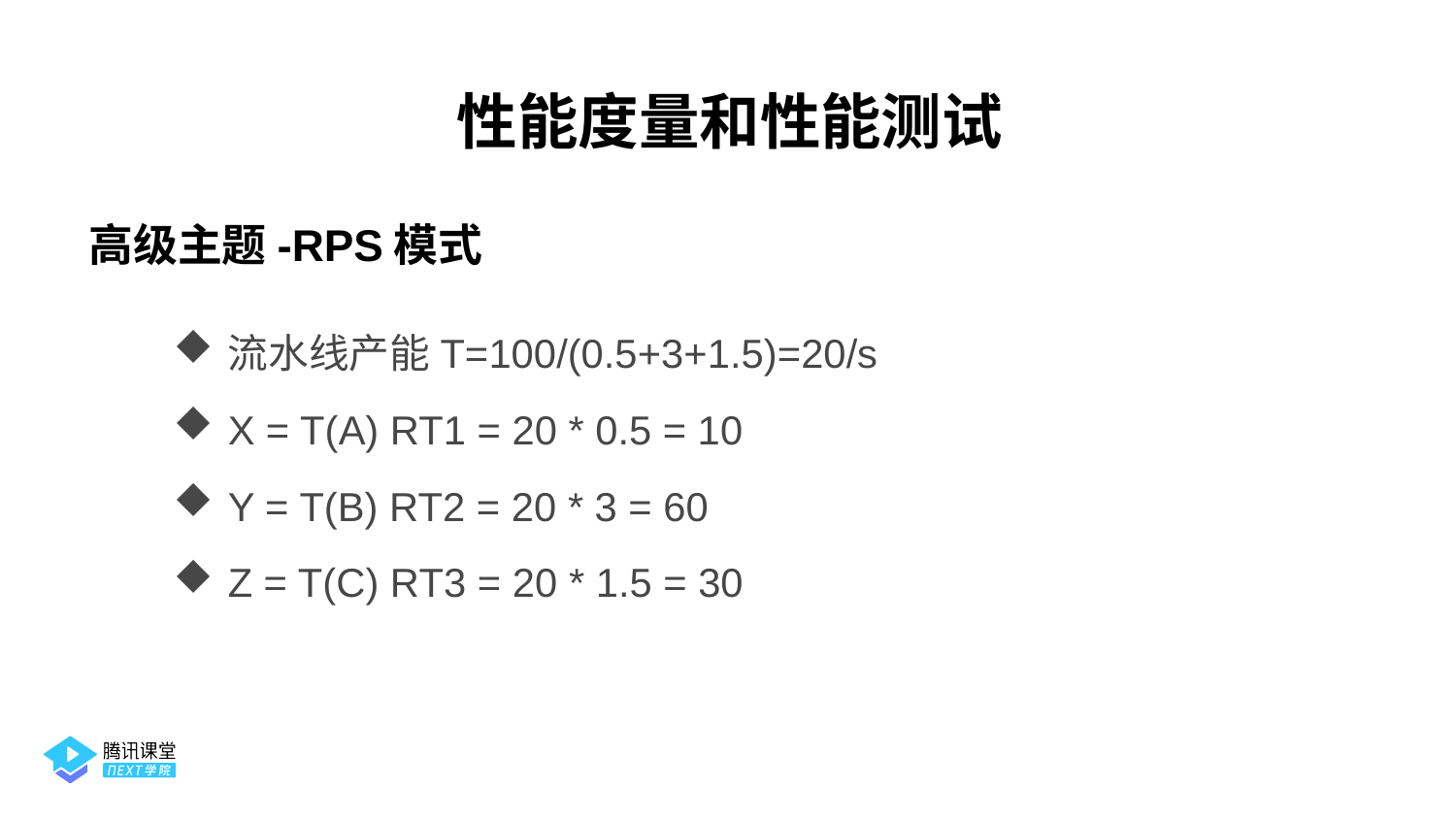

性能度量和性能测试
高级主题-RPS模式
流水线产能T=100/(0.5+3+1.5)=20/s
X = T(A) RT1 = 20 * 0.5 = 10
Y = T(B) RT2 = 20 * 3 = 60
Z = T(C) RT3 = 20 * 1.5 = 30